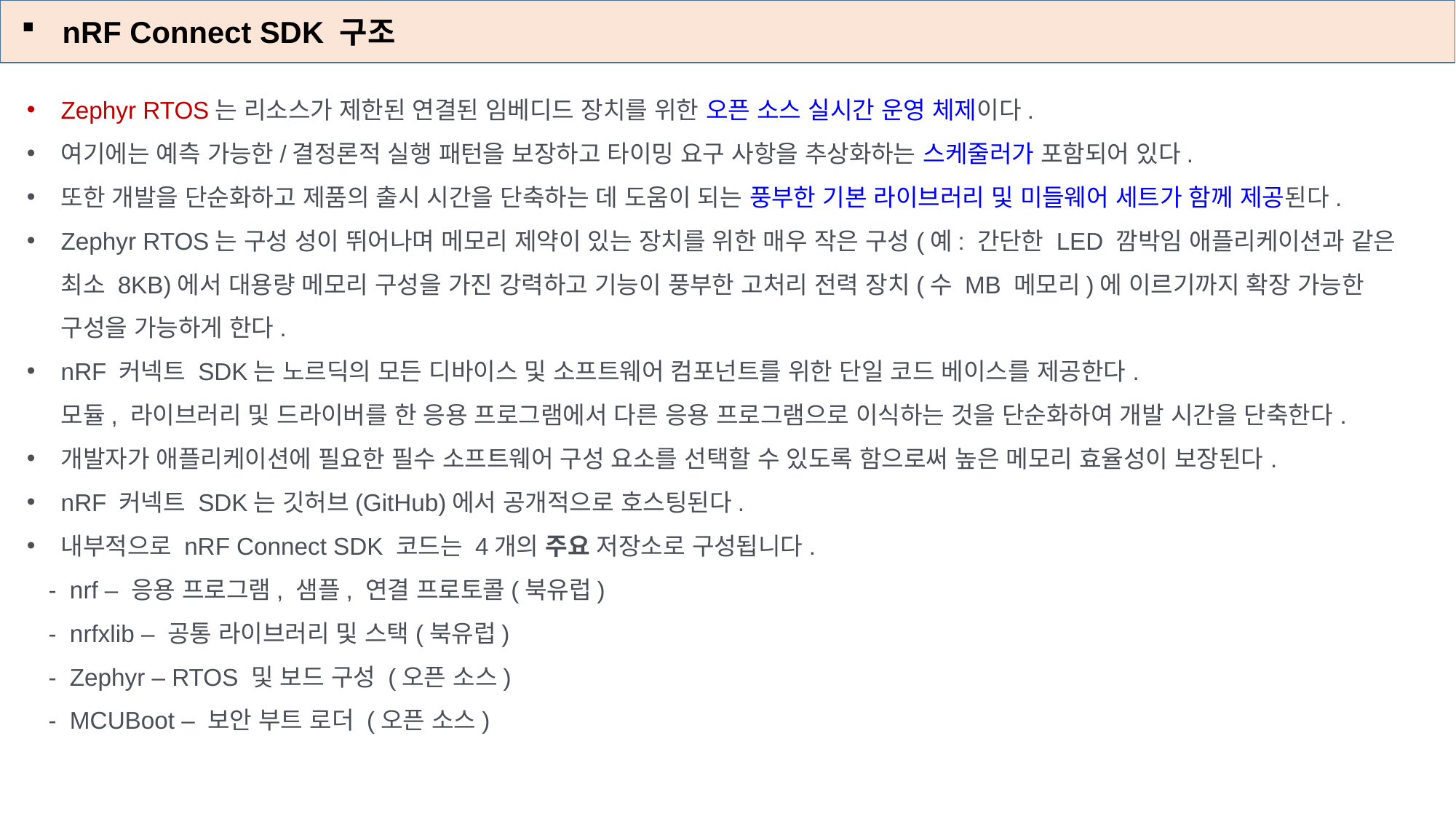

nRF Connect SDK 구조
Zephyr RTOS는 리소스가 제한된 연결된 임베디드 장치를 위한 오픈 소스 실시간 운영 체제이다.
여기에는 예측 가능한/결정론적 실행 패턴을 보장하고 타이밍 요구 사항을 추상화하는 스케줄러가 포함되어 있다.
또한 개발을 단순화하고 제품의 출시 시간을 단축하는 데 도움이 되는 풍부한 기본 라이브러리 및 미들웨어 세트가 함께 제공된다.
Zephyr RTOS는 구성 성이 뛰어나며 메모리 제약이 있는 장치를 위한 매우 작은 구성(예: 간단한 LED 깜박임 애플리케이션과 같은 최소 8KB)에서 대용량 메모리 구성을 가진 강력하고 기능이 풍부한 고처리 전력 장치(수 MB 메모리)에 이르기까지 확장 가능한 구성을 가능하게 한다.
nRF 커넥트 SDK는 노르딕의 모든 디바이스 및 소프트웨어 컴포넌트를 위한 단일 코드 베이스를 제공한다.
모듈, 라이브러리 및 드라이버를 한 응용 프로그램에서 다른 응용 프로그램으로 이식하는 것을 단순화하여 개발 시간을 단축한다.
개발자가 애플리케이션에 필요한 필수 소프트웨어 구성 요소를 선택할 수 있도록 함으로써 높은 메모리 효율성이 보장된다.
nRF 커넥트 SDK는 깃허브(GitHub)에서 공개적으로 호스팅된다.
내부적으로 nRF Connect SDK 코드는 4개의 주요 저장소로 구성됩니다.
-  nrf – 응용 프로그램, 샘플, 연결 프로토콜(북유럽)
-  nrfxlib – 공통 라이브러리 및 스택(북유럽)
-  Zephyr – RTOS 및 보드 구성 (오픈 소스)
-  MCUBoot – 보안 부트 로더 (오픈 소스)